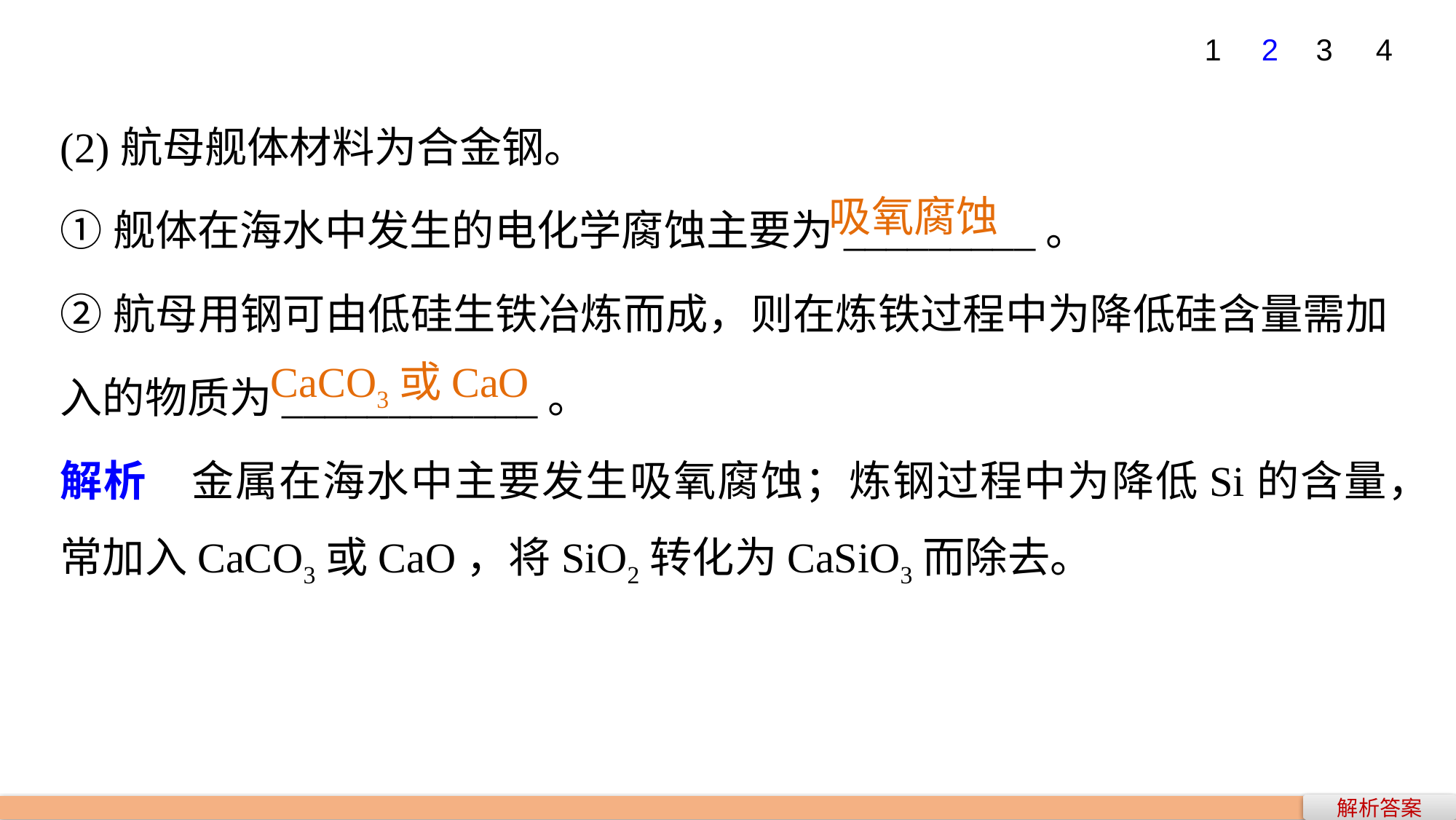

1
2
3
4
(2)航母舰体材料为合金钢。
①舰体在海水中发生的电化学腐蚀主要为_________。
②航母用钢可由低硅生铁冶炼而成，则在炼铁过程中为降低硅含量需加入的物质为____________。
解析　金属在海水中主要发生吸氧腐蚀；炼钢过程中为降低Si的含量，常加入CaCO3或CaO，将SiO2转化为CaSiO3而除去。
吸氧腐蚀
CaCO3或CaO
解析答案